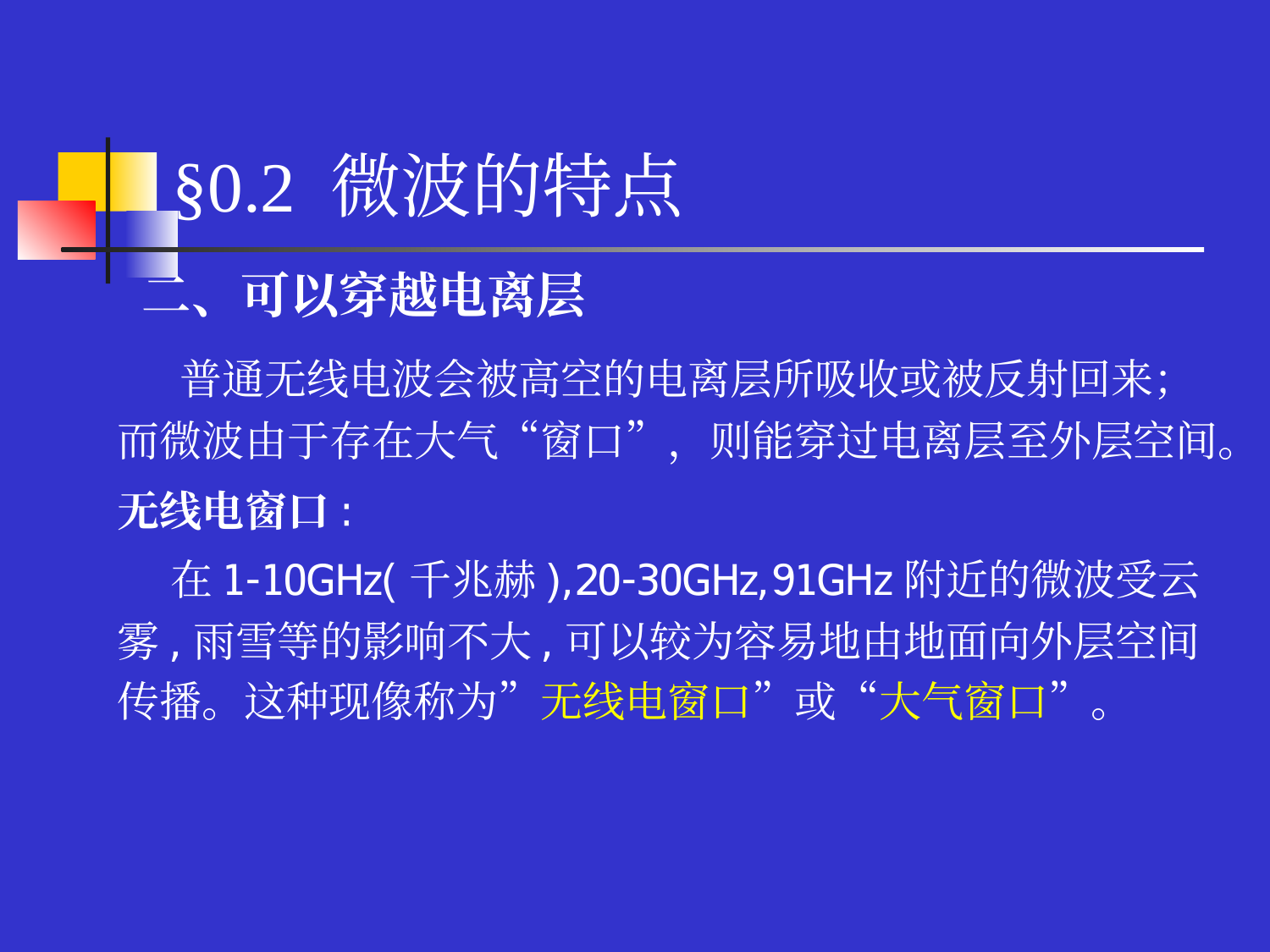

# §0.2 微波的特点
 二、可以穿越电离层
    普通无线电波会被高空的电离层所吸收或被反射回来；而微波由于存在大气“窗口”，则能穿过电离层至外层空间。
无线电窗口:
    在1-10GHz(千兆赫),20-30GHz,91GHz附近的微波受云雾,雨雪等的影响不大,可以较为容易地由地面向外层空间传播。这种现像称为”无线电窗口”或“大气窗口”。